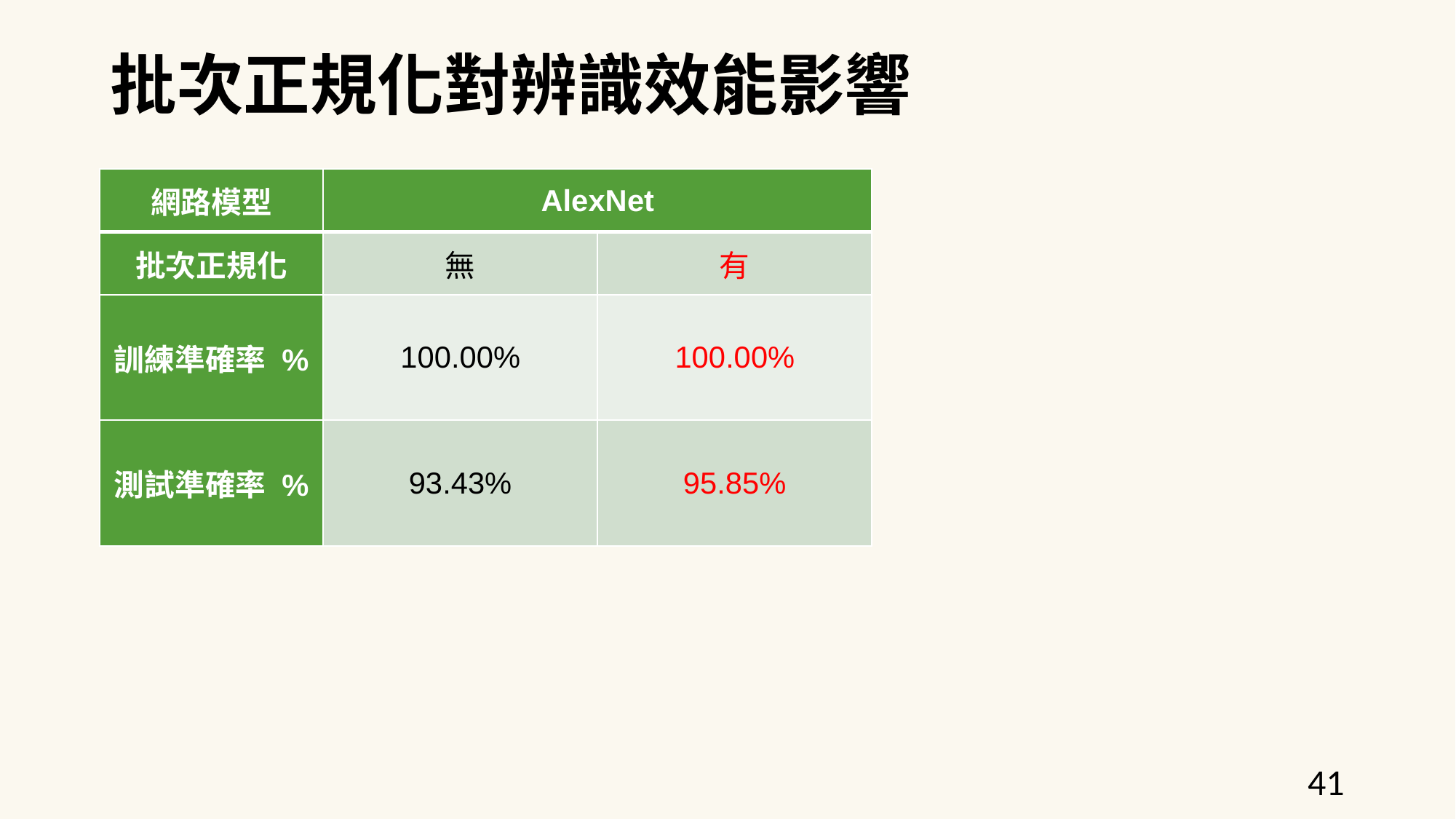

批次正規化對辨識效能影響
| 網路模型 | AlexNet |  |
| --- | --- | --- |
| 批次正規化 | 無 | 有 |
| 訓練準確率 % | 100.00% | 100.00% |
| 測試準確率 % | 93.43% | 95.85% |
41